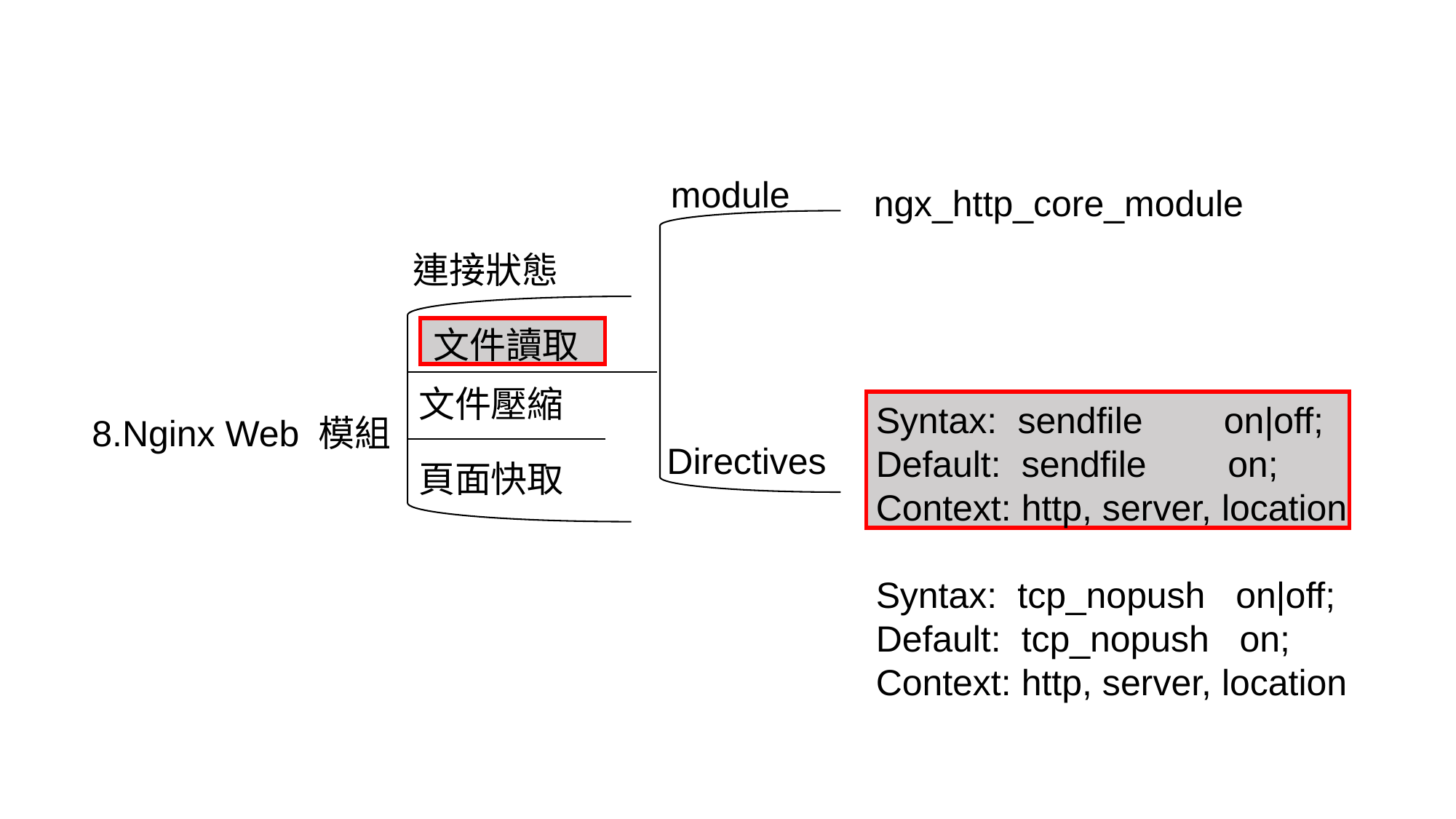

module
ngx_http_core_module

連接狀態

文件讀取

文件壓縮
Syntax:  sendfile        on|off;
Default:  sendfile        on;
Context: http, server, location

Syntax:  tcp_nopush   on|off;
Default:  tcp_nopush   on;
Context: http, server, location

8.Nginx Web 模組
Directives
頁面快取